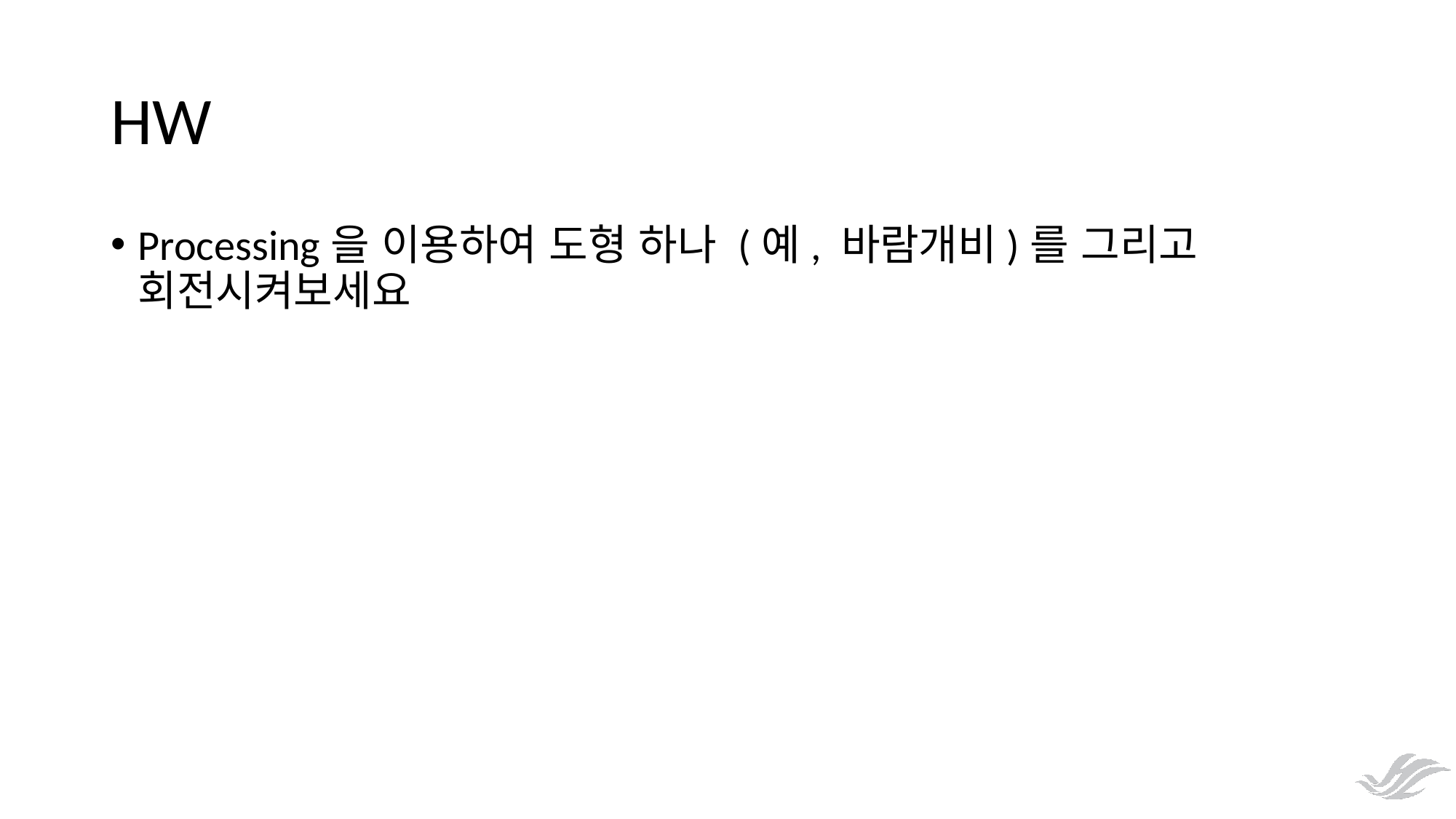

# HW
Processing을 이용하여 도형 하나 (예, 바람개비)를 그리고 회전시켜보세요